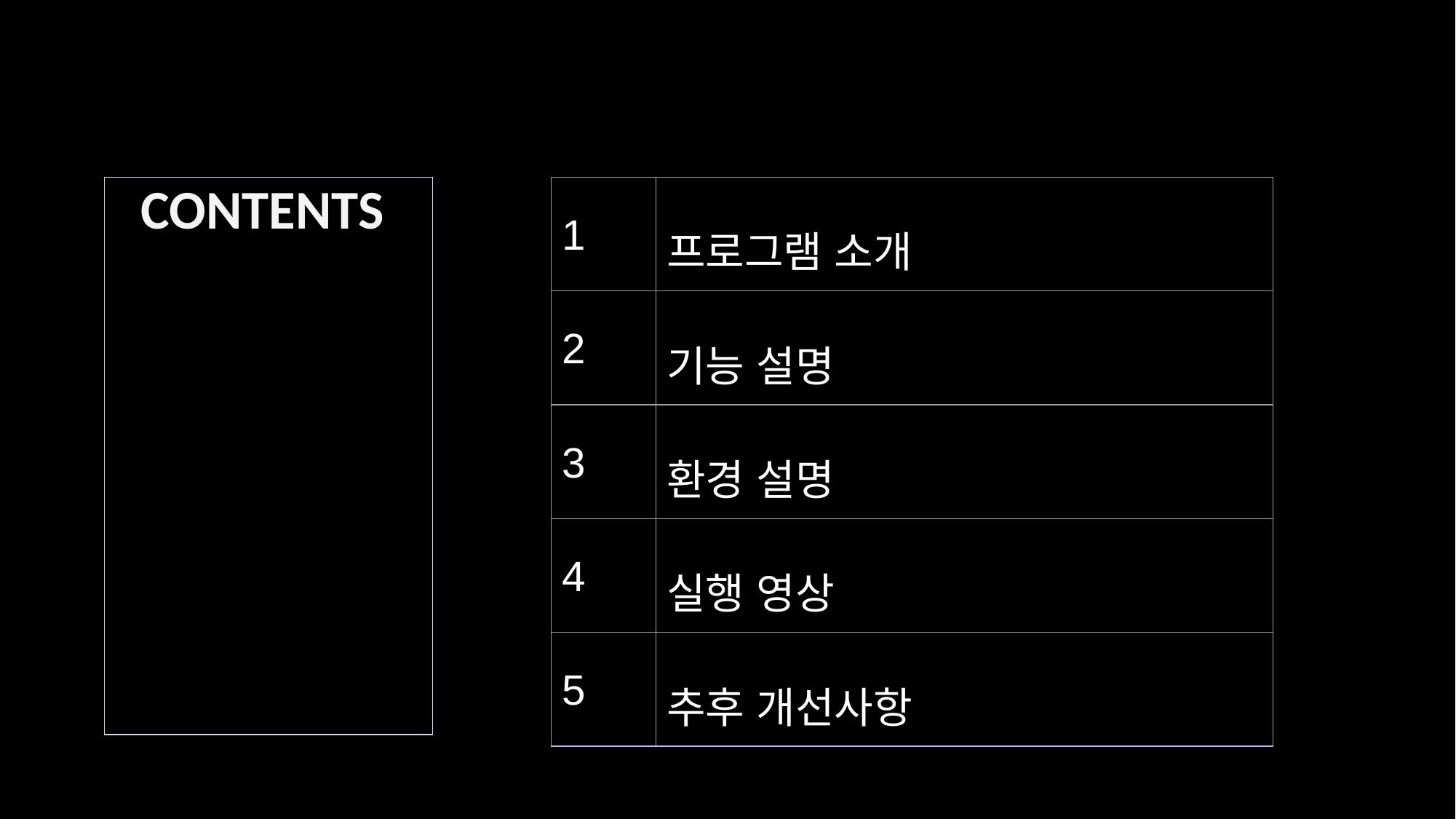

| CONTENTS |
| --- |
| 1 | 프로그램 소개 |
| --- | --- |
| 2 | 기능 설명 |
| 3 | 환경 설명 |
| 4 | 실행 영상 |
| 5 | 추후 개선사항 |